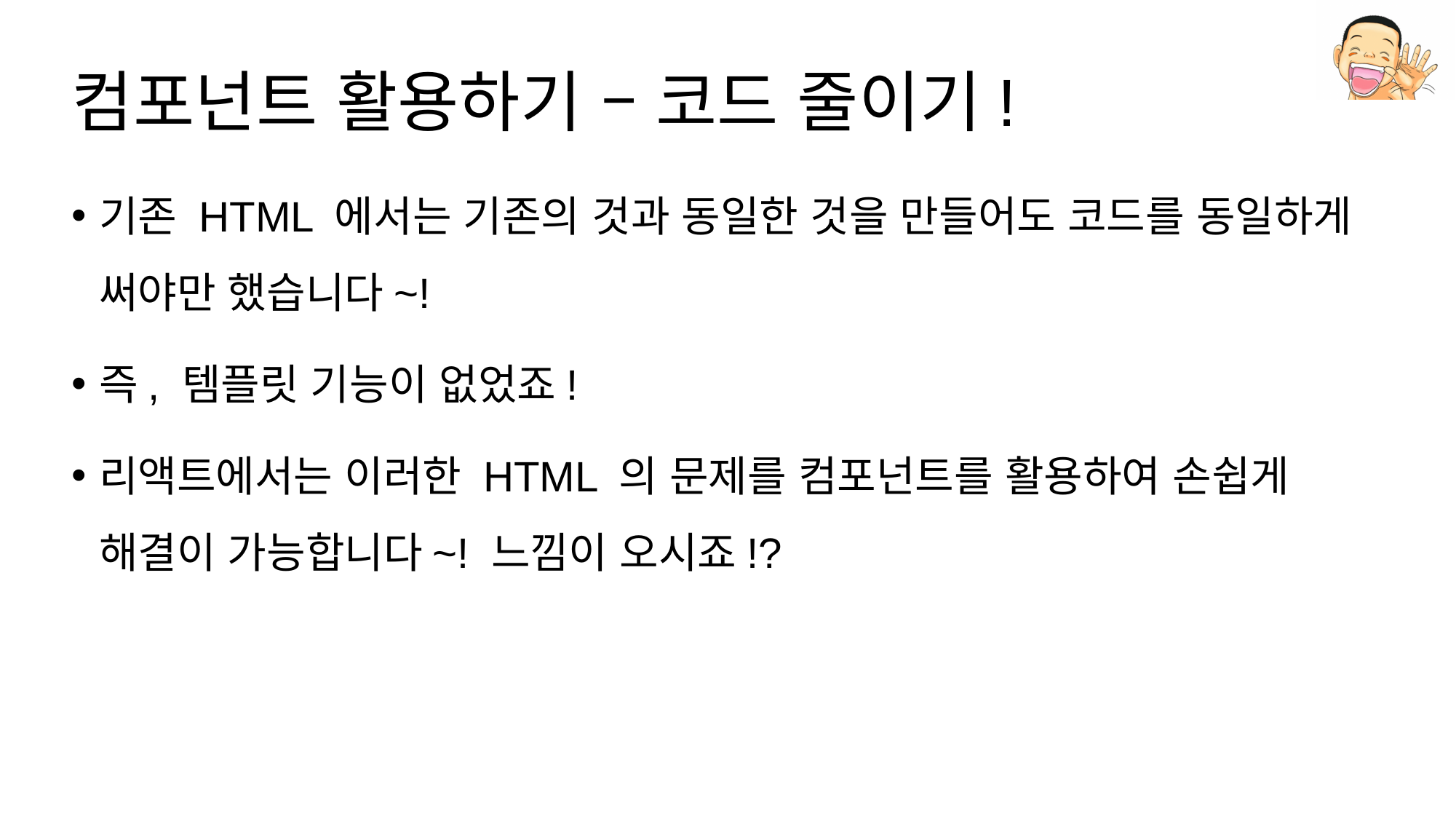

# 컴포넌트 활용하기 – 코드 줄이기!
기존 HTML 에서는 기존의 것과 동일한 것을 만들어도 코드를 동일하게 써야만 했습니다~!
즉, 템플릿 기능이 없었죠!
리액트에서는 이러한 HTML 의 문제를 컴포넌트를 활용하여 손쉽게 해결이 가능합니다~! 느낌이 오시죠!?